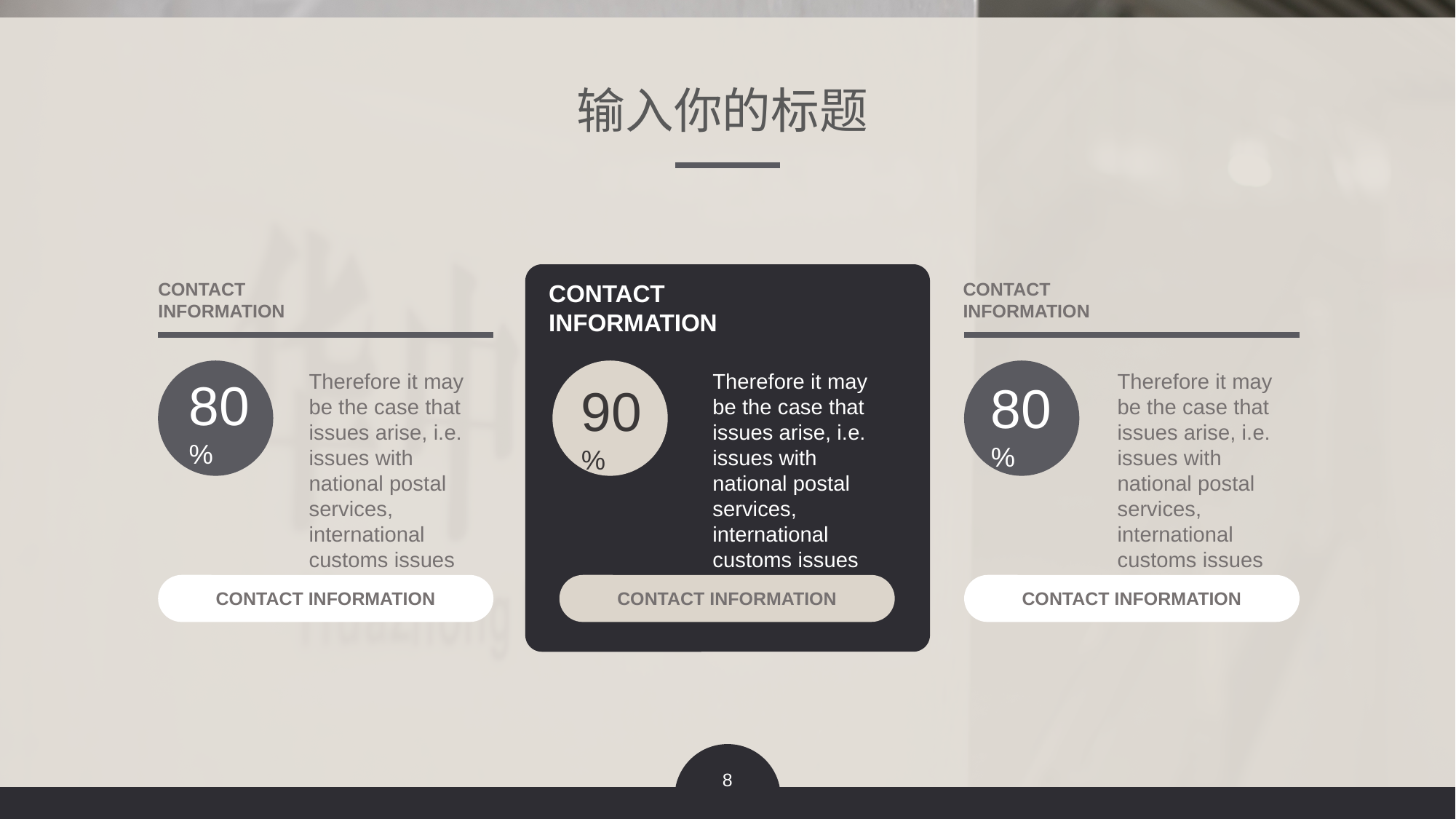

输入你的标题

CONTACT
INFORMATION
CONTACT
INFORMATION
CONTACT
INFORMATION

Therefore it may be the case that issues arise, i.e. issues with national postal services, international customs issues etc.
Therefore it may be the case that issues arise, i.e. issues with national postal services, international customs issues etc.
Therefore it may be the case that issues arise, i.e. issues with national postal services, international customs issues etc.
80%
80%
90%

CONTACT INFORMATION
CONTACT INFORMATION
CONTACT INFORMATION
8